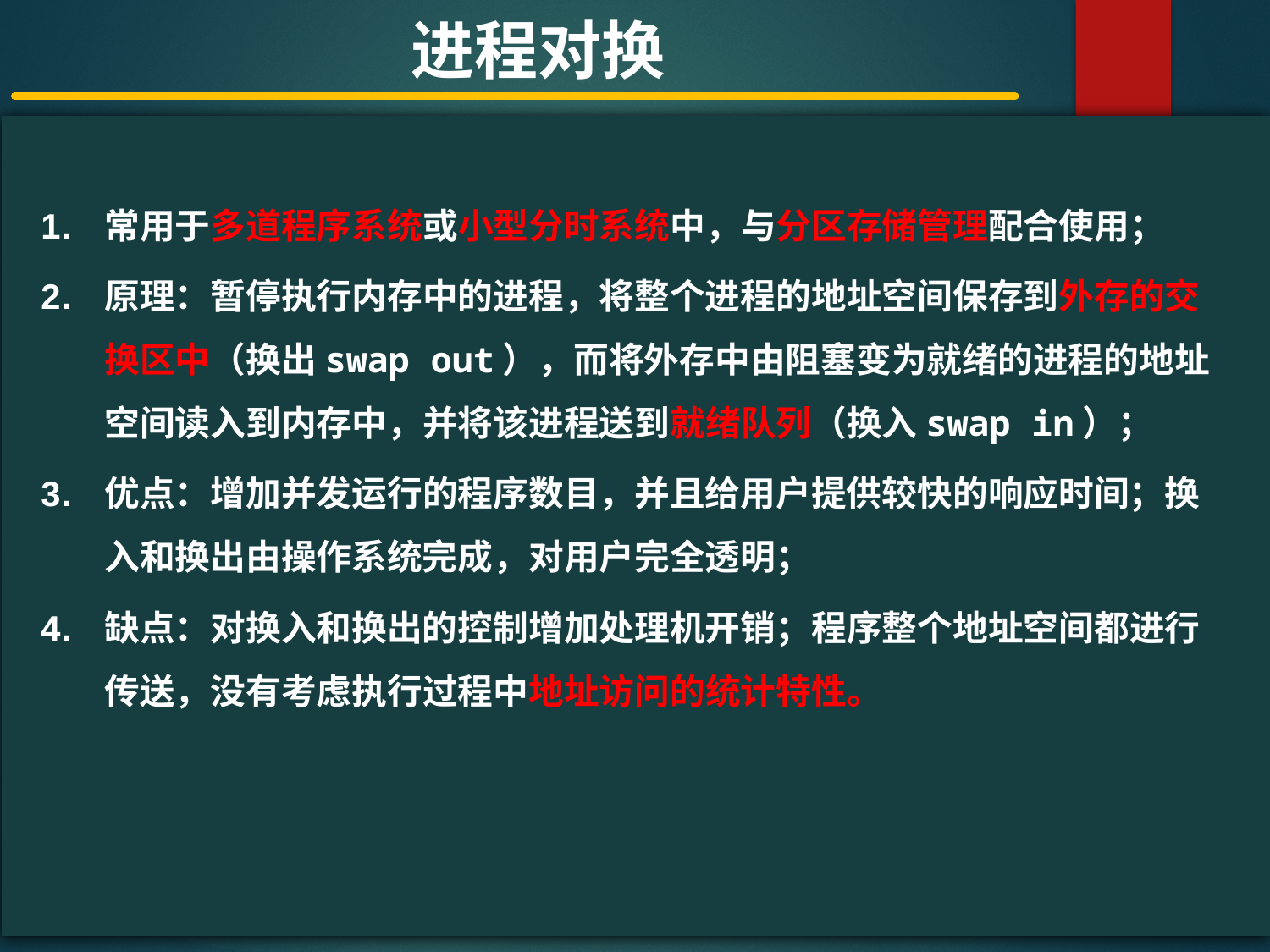

进程对换
#
常用于多道程序系统或小型分时系统中，与分区存储管理配合使用；
原理：暂停执行内存中的进程，将整个进程的地址空间保存到外存的交换区中（换出swap out），而将外存中由阻塞变为就绪的进程的地址空间读入到内存中，并将该进程送到就绪队列（换入swap in）；
优点：增加并发运行的程序数目，并且给用户提供较快的响应时间；换入和换出由操作系统完成，对用户完全透明；
缺点：对换入和换出的控制增加处理机开销；程序整个地址空间都进行传送，没有考虑执行过程中地址访问的统计特性。